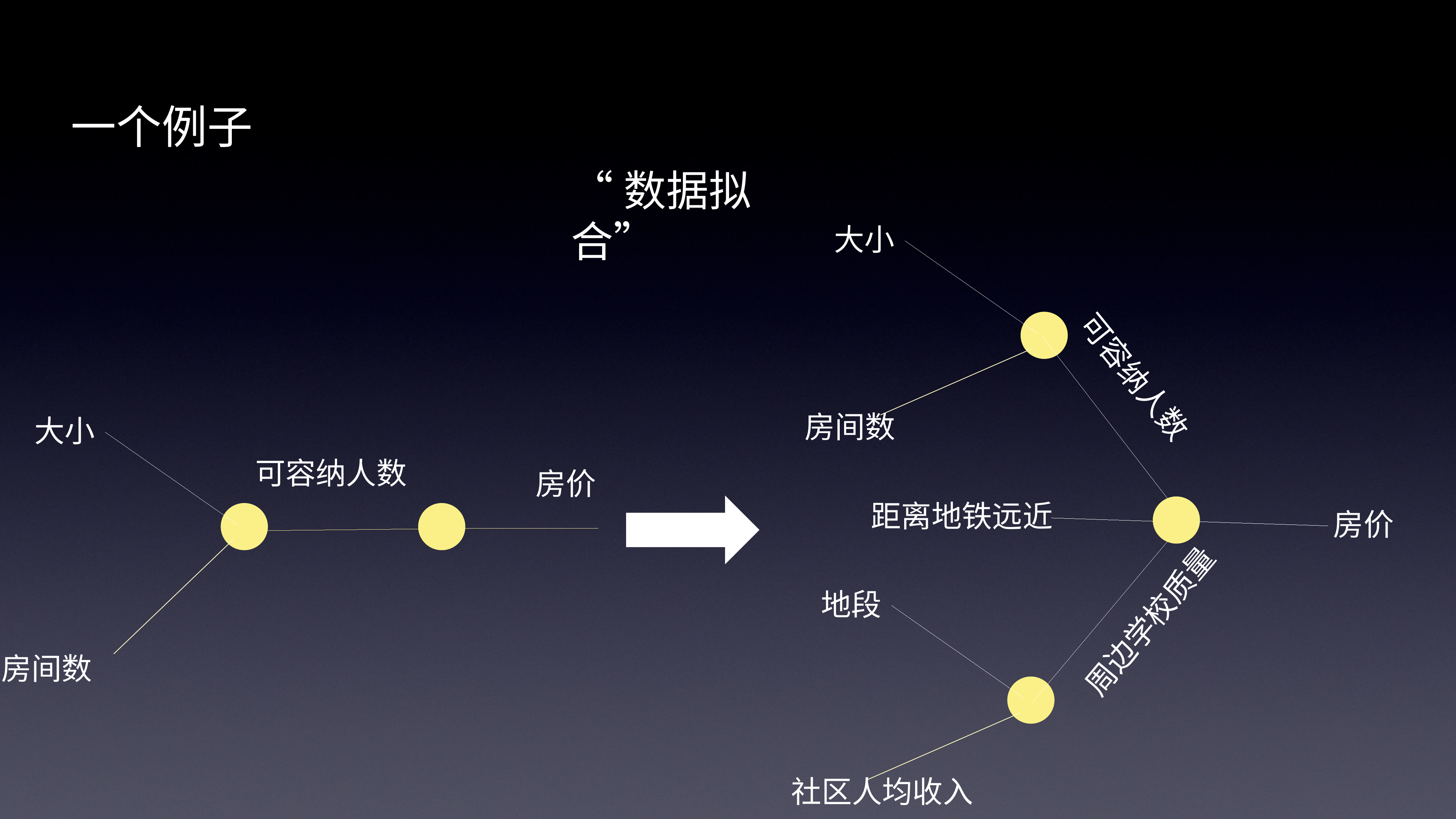

# 一个例子
“数据拟合”
大小

房间数
可容纳人数
距离地铁远近

房价
地段

社区人均收入
周边学校质量
大小
可容纳人数

房间数

房价